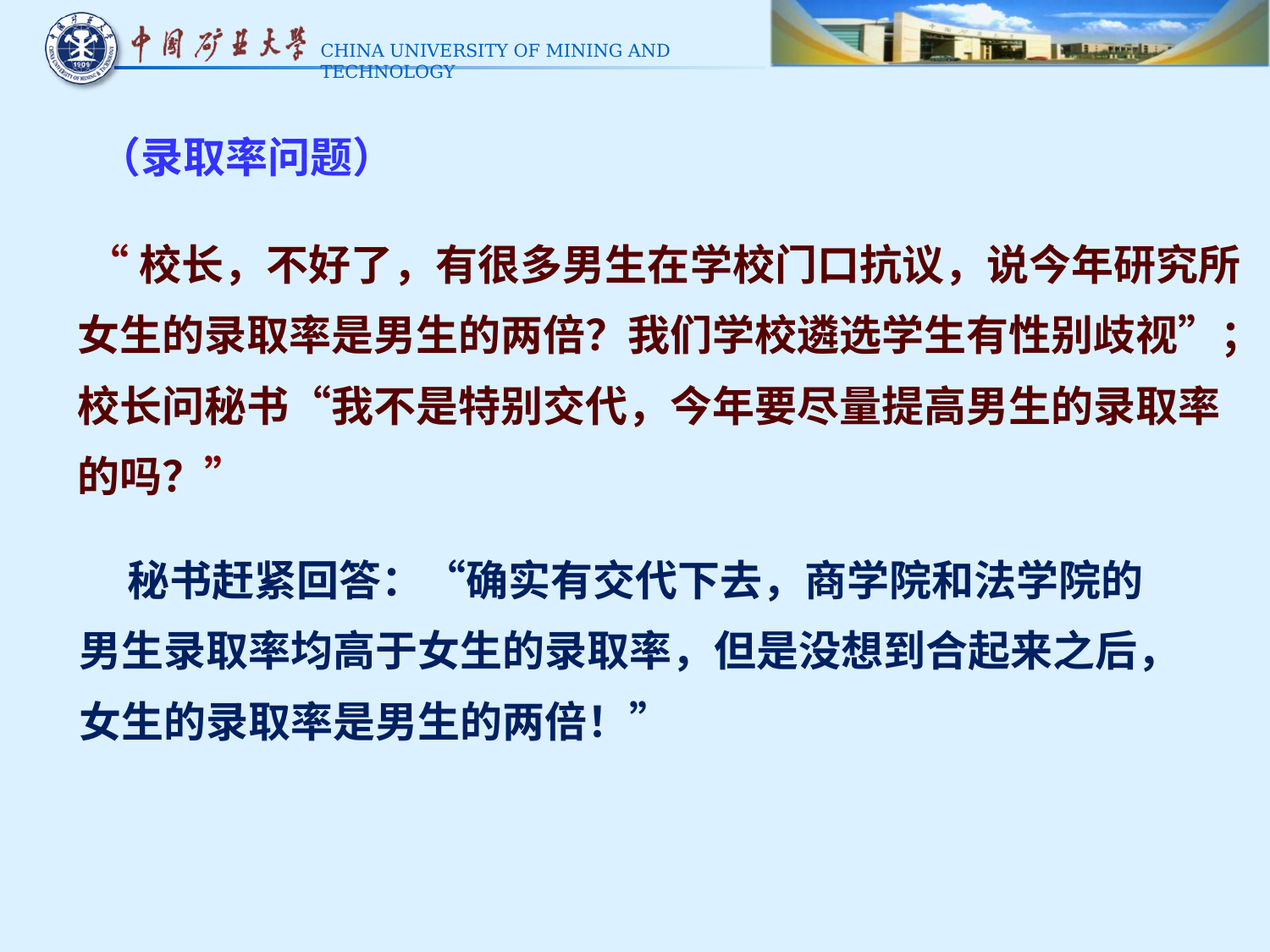

（录取率问题）
 “校长，不好了，有很多男生在学校门口抗议，说今年研究所
女生的录取率是男生的两倍？我们学校遴选学生有性别歧视”；校长问秘书“我不是特别交代，今年要尽量提高男生的录取率
的吗？”
    秘书赶紧回答：“确实有交代下去，商学院和法学院的
男生录取率均高于女生的录取率，但是没想到合起来之后，
女生的录取率是男生的两倍！”